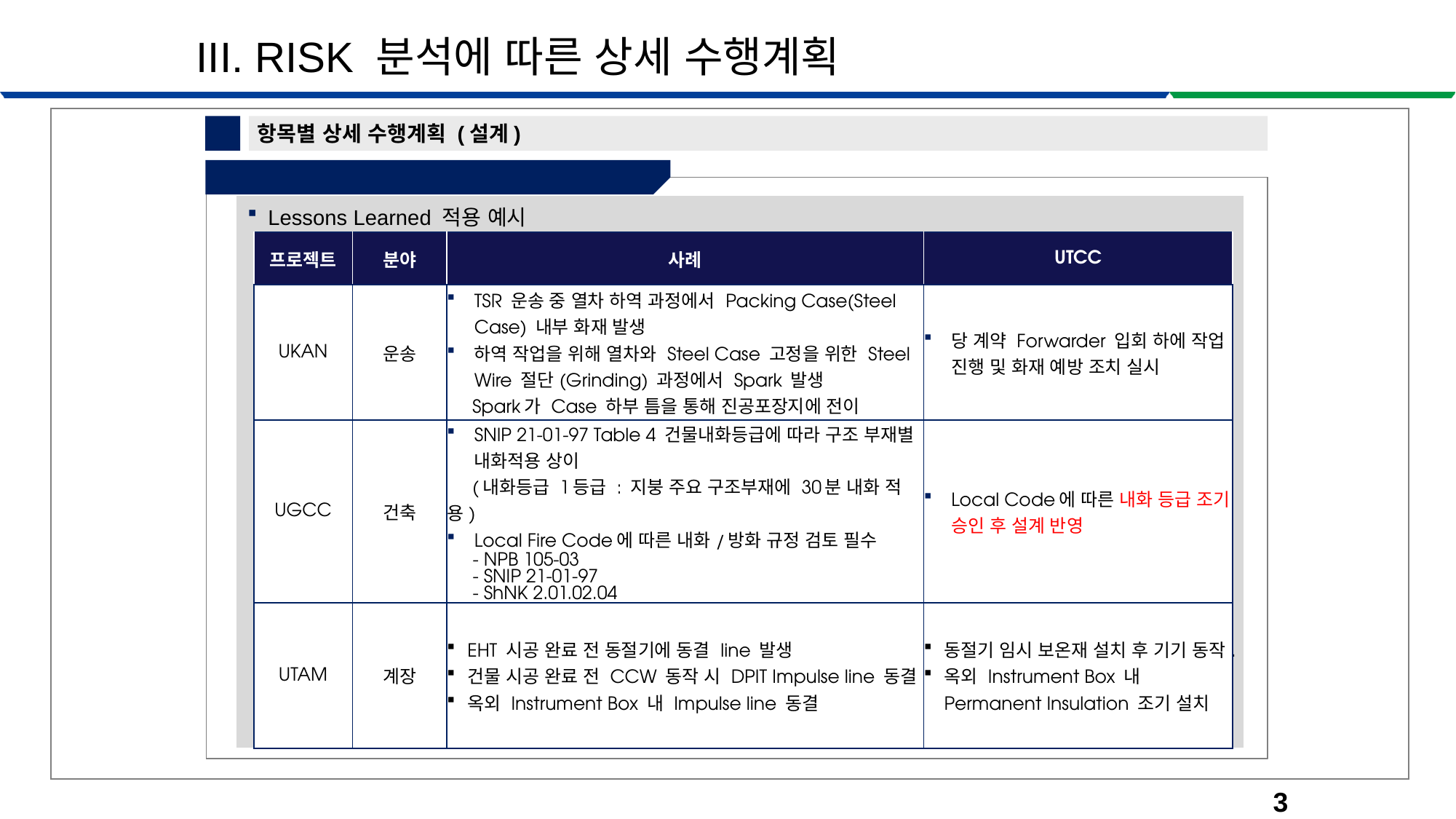

III. RISK 분석에 따른 상세 수행계획
3
항목별 상세 수행계획 (설계)
④-2 기 수행사업 Lessons Learned 반영

| Lessons Learned 적용 예시 |
| --- |
| 프로젝트 | 분야 | 사례 | UTCC |
| --- | --- | --- | --- |
| UKAN | 운송 | TSR 운송 중 열차 하역 과정에서 Packing Case(Steel Case) 내부 화재 발생 하역 작업을 위해 열차와 Steel Case 고정을 위한 Steel Wire 절단(Grinding) 과정에서 Spark 발생 Spark가 Case 하부 틈을 통해 진공포장지에 전이 | 당 계약 Forwarder 입회 하에 작업 진행 및 화재 예방 조치 실시 |
| UGCC | 건축 | SNIP 21-01-97 Table 4 건물내화등급에 따라 구조 부재별 내화적용 상이 (내화등급 1등급 : 지붕 주요 구조부재에 30분 내화 적용) Local Fire Code에 따른 내화/방화 규정 검토 필수 - NPB 105-03 - SNIP 21-01-97 - ShNK 2.01.02.04 | Local Code에 따른 내화 등급 조기 승인 후 설계 반영 |
| UTAM | 계장 | EHT 시공 완료 전 동절기에 동결 line 발생 건물 시공 완료 전 CCW 동작 시 DPIT Impulse line 동결 옥외 Instrument Box 내 Impulse line 동결 | 동절기 임시 보온재 설치 후 기기 동작. 옥외 Instrument Box 내 Permanent Insulation 조기 설치 |
37